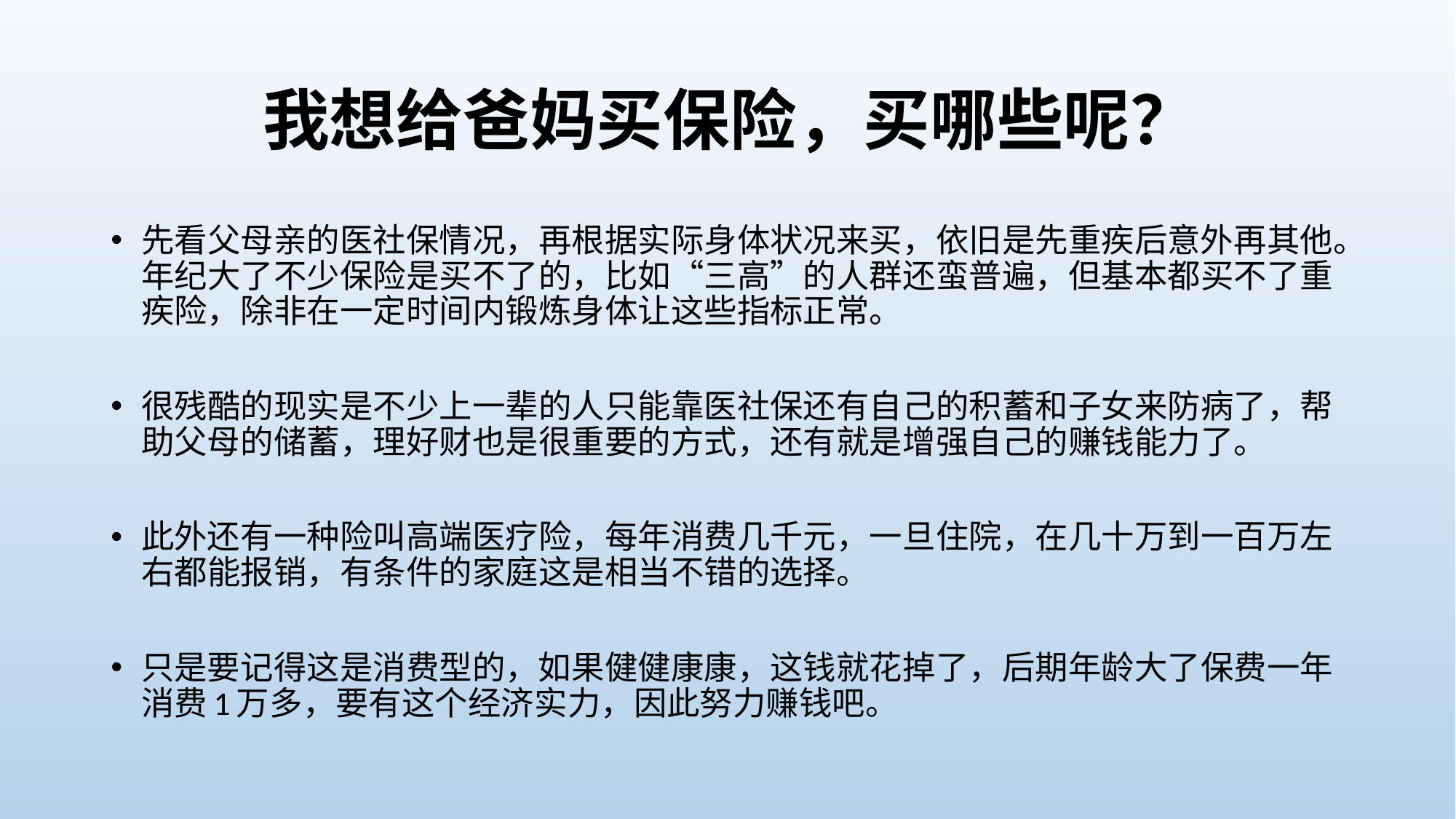

# 我想给爸妈买保险，买哪些呢？
先看父母亲的医社保情况，再根据实际身体状况来买，依旧是先重疾后意外再其他。年纪大了不少保险是买不了的，比如“三高”的人群还蛮普遍，但基本都买不了重疾险，除非在一定时间内锻炼身体让这些指标正常。

很残酷的现实是不少上一辈的人只能靠医社保还有自己的积蓄和子女来防病了，帮助父母的储蓄，理好财也是很重要的方式，还有就是增强自己的赚钱能力了。

此外还有一种险叫高端医疗险，每年消费几千元，一旦住院，在几十万到一百万左右都能报销，有条件的家庭这是相当不错的选择。

只是要记得这是消费型的，如果健健康康，这钱就花掉了，后期年龄大了保费一年消费1万多，要有这个经济实力，因此努力赚钱吧。